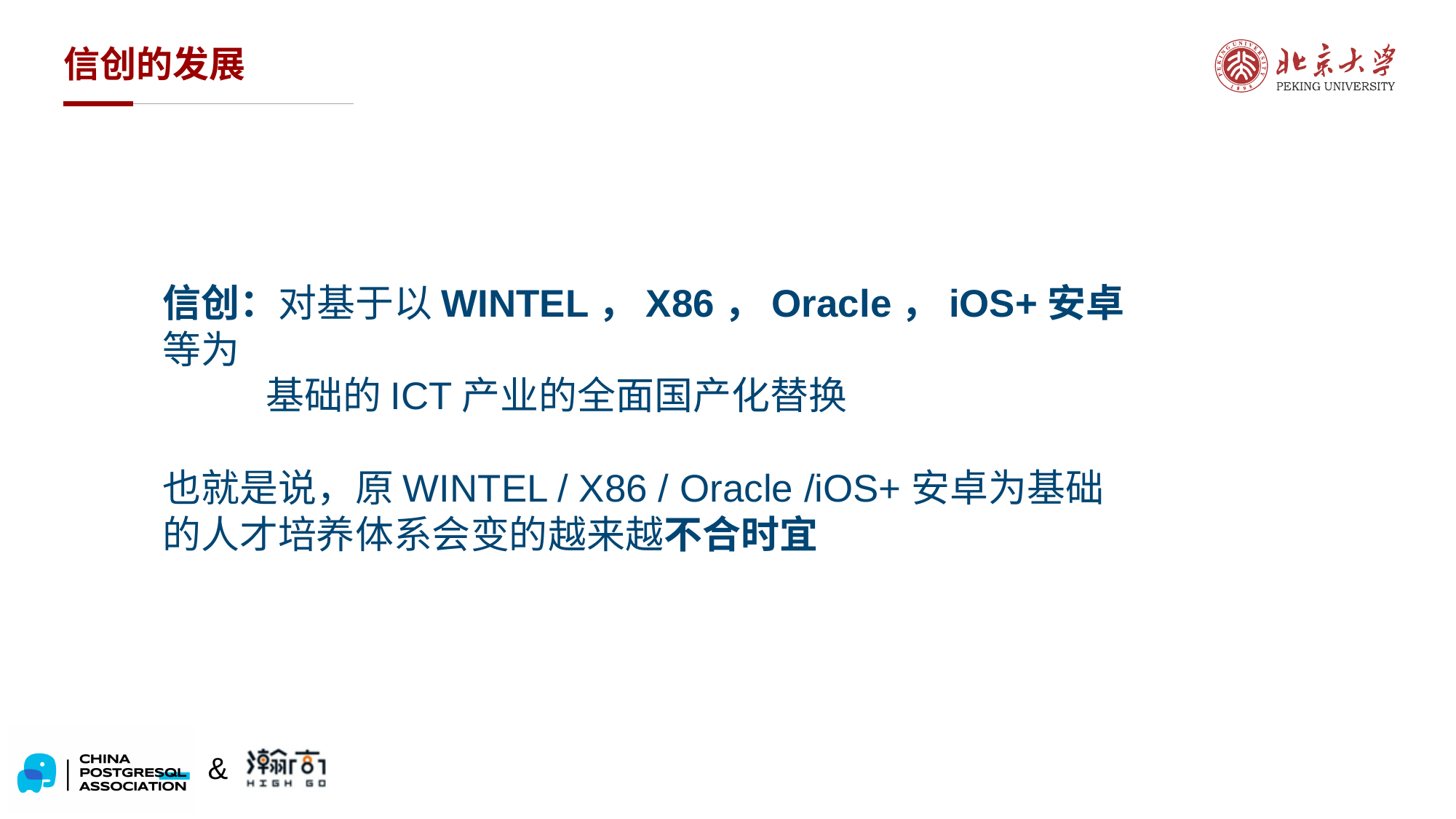

# 信创的发展
信创：对基于以WINTEL，X86，Oracle，iOS+安卓等为
           基础的ICT产业的全面国产化替换

也就是说，原WINTEL / X86 / Oracle /iOS+安卓为基础的人才培养体系会变的越来越不合时宜